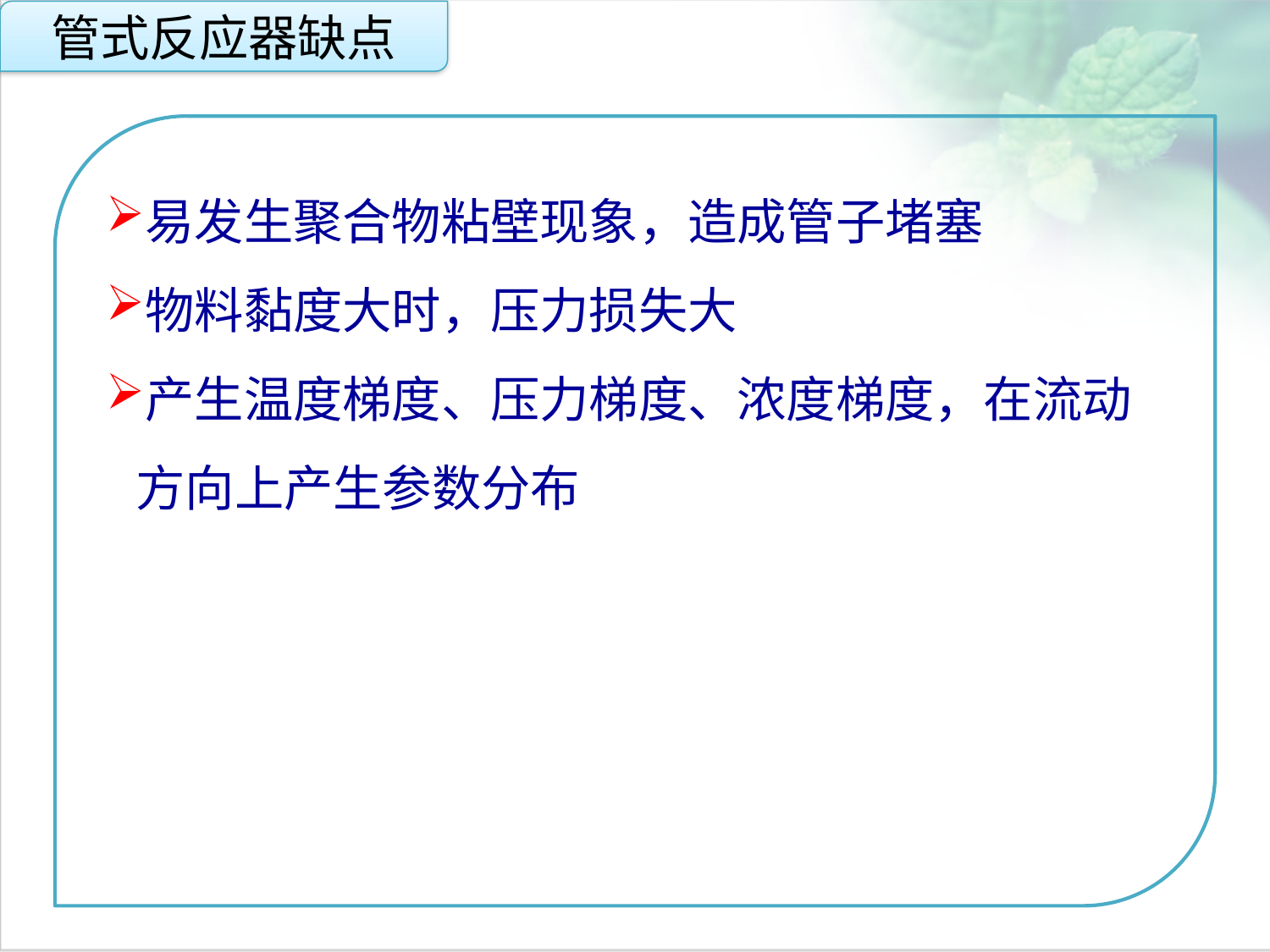

管式反应器缺点
易发生聚合物粘壁现象，造成管子堵塞
物料黏度大时，压力损失大
产生温度梯度、压力梯度、浓度梯度，在流动方向上产生参数分布
点击添加文本
点击添加文本
点击添加文本
点击添加文本